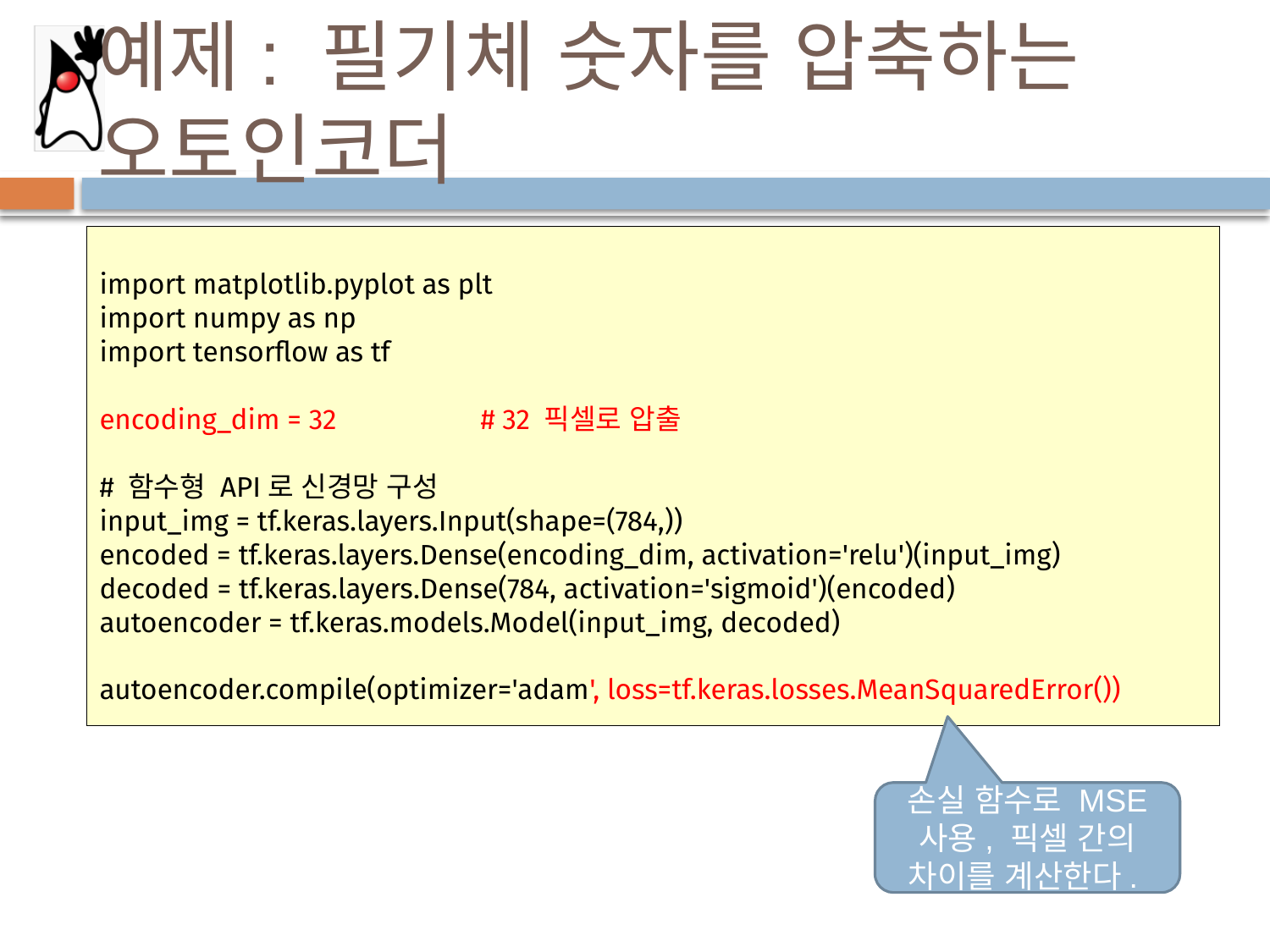

# 예제: 필기체 숫자를 압축하는 오토인코더

import matplotlib.pyplot as plt
import numpy as np
import tensorflow as tf

encoding_dim = 32  		# 32 픽셀로 압출

# 함수형 API로 신경망 구성
input_img = tf.keras.layers.Input(shape=(784,))
encoded = tf.keras.layers.Dense(encoding_dim, activation='relu')(input_img)
decoded = tf.keras.layers.Dense(784, activation='sigmoid')(encoded)
autoencoder = tf.keras.models.Model(input_img, decoded)

autoencoder.compile(optimizer='adam', loss=tf.keras.losses.MeanSquaredError())
손실 함수로 MSE 사용, 픽셀 간의 차이를 계산한다.